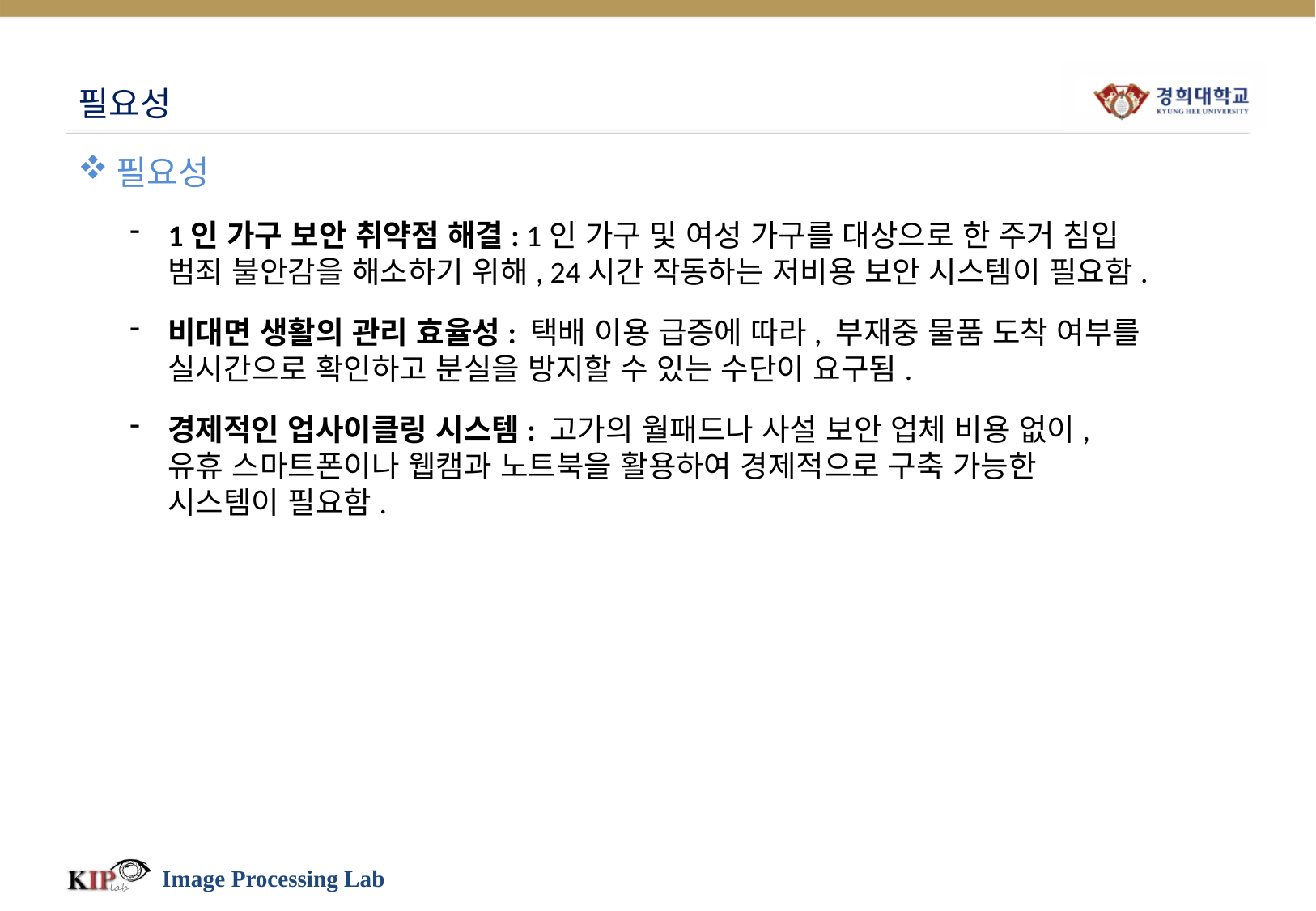

# 필요성
필요성
1인 가구 보안 취약점 해결: 1인 가구 및 여성 가구를 대상으로 한 주거 침입 범죄 불안감을 해소하기 위해, 24시간 작동하는 저비용 보안 시스템이 필요함.
비대면 생활의 관리 효율성: 택배 이용 급증에 따라, 부재중 물품 도착 여부를 실시간으로 확인하고 분실을 방지할 수 있는 수단이 요구됨.
경제적인 업사이클링 시스템: 고가의 월패드나 사설 보안 업체 비용 없이, 유휴 스마트폰이나 웹캠과 노트북을 활용하여 경제적으로 구축 가능한 시스템이 필요함.
Image Processing Lab